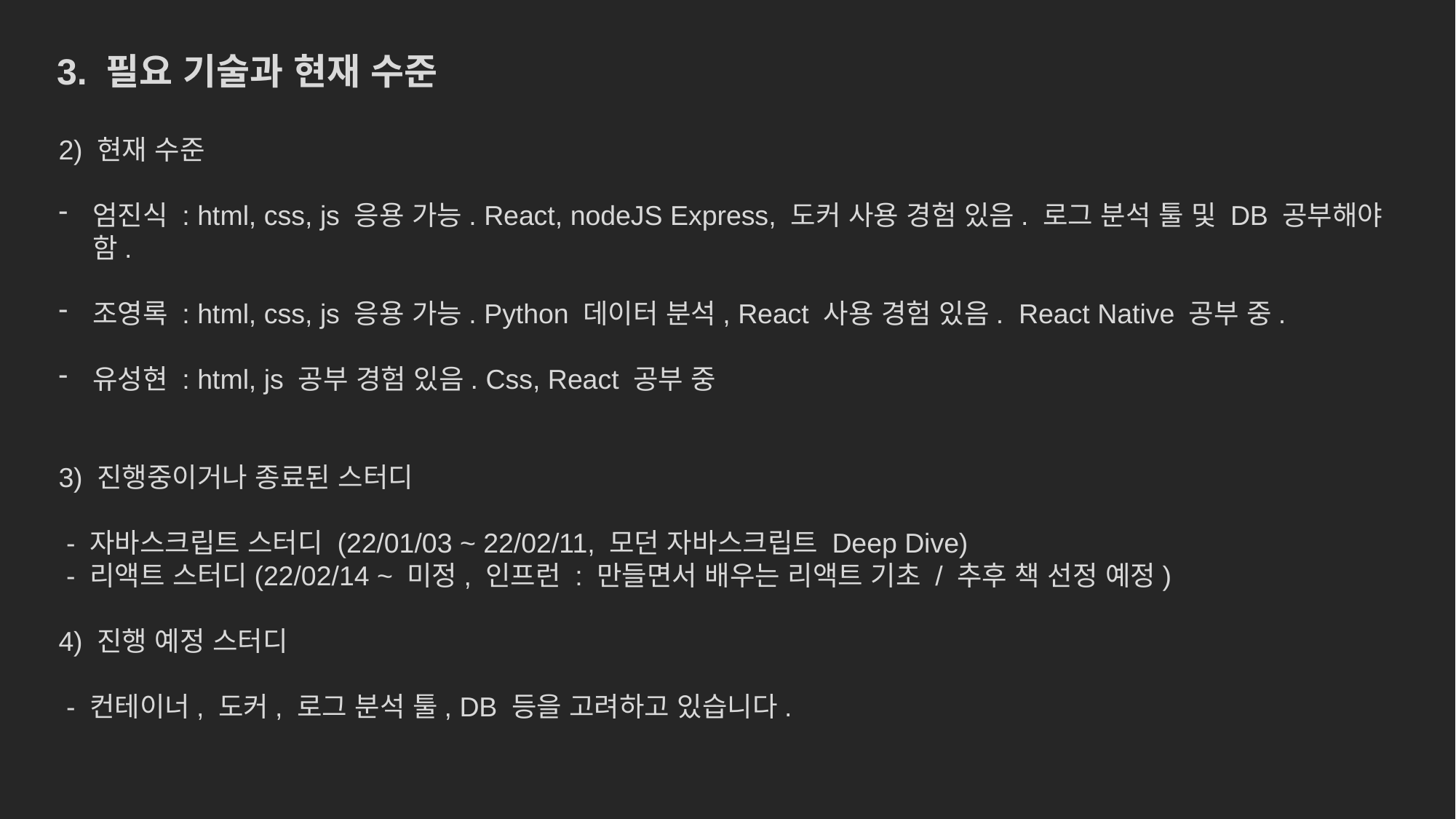

3. 필요 기술과 현재 수준
2) 현재 수준

엄진식 : html, css, js 응용 가능. React, nodeJS Express, 도커 사용 경험 있음. 로그 분석 툴 및 DB 공부해야 함.

조영록 : html, css, js 응용 가능. Python 데이터 분석, React 사용 경험 있음.  React Native 공부 중.

유성현 : html, js 공부 경험 있음. Css, React 공부 중

3) 진행중이거나 종료된 스터디

 - 자바스크립트 스터디 (22/01/03 ~ 22/02/11, 모던 자바스크립트 Deep Dive)
 - 리액트 스터디(22/02/14 ~ 미정, 인프런 : 만들면서 배우는 리액트 기초 / 추후 책 선정 예정)

4) 진행 예정 스터디

 - 컨테이너, 도커, 로그 분석 툴, DB 등을 고려하고 있습니다.